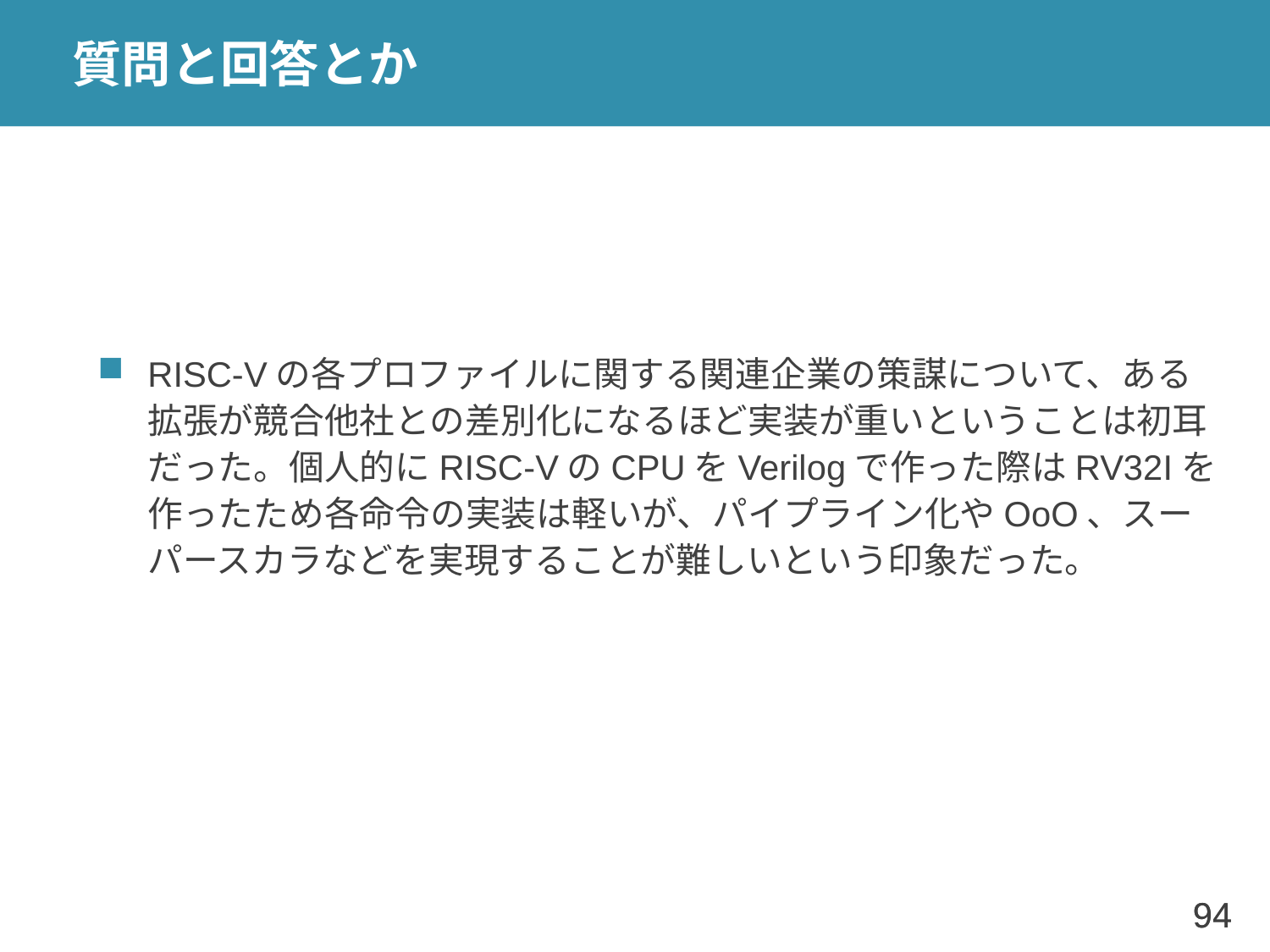

# 質問と回答とか
RISC-Vの各プロファイルに関する関連企業の策謀について、ある拡張が競合他社との差別化になるほど実装が重いということは初耳だった。個人的にRISC-VのCPUをVerilogで作った際はRV32Iを作ったため各命令の実装は軽いが、パイプライン化やOoO、スーパースカラなどを実現することが難しいという印象だった。